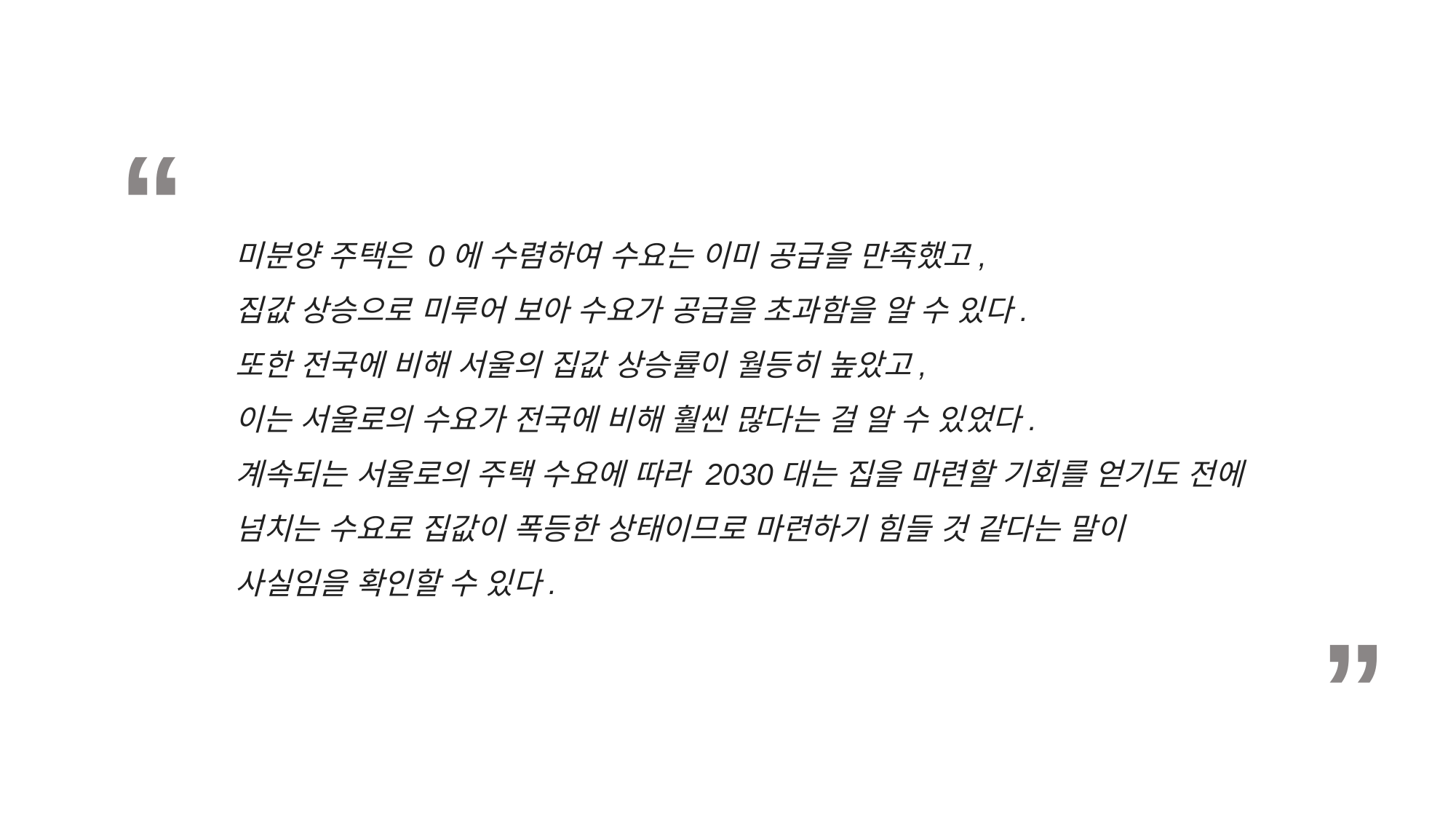

“
미분양 주택은 0에 수렴하여 수요는 이미 공급을 만족했고,
집값 상승으로 미루어 보아 수요가 공급을 초과함을 알 수 있다.
또한 전국에 비해 서울의 집값 상승률이 월등히 높았고,
이는 서울로의 수요가 전국에 비해 훨씬 많다는 걸 알 수 있었다.
계속되는 서울로의 주택 수요에 따라 2030대는 집을 마련할 기회를 얻기도 전에
넘치는 수요로 집값이 폭등한 상태이므로 마련하기 힘들 것 같다는 말이
사실임을 확인할 수 있다.
”